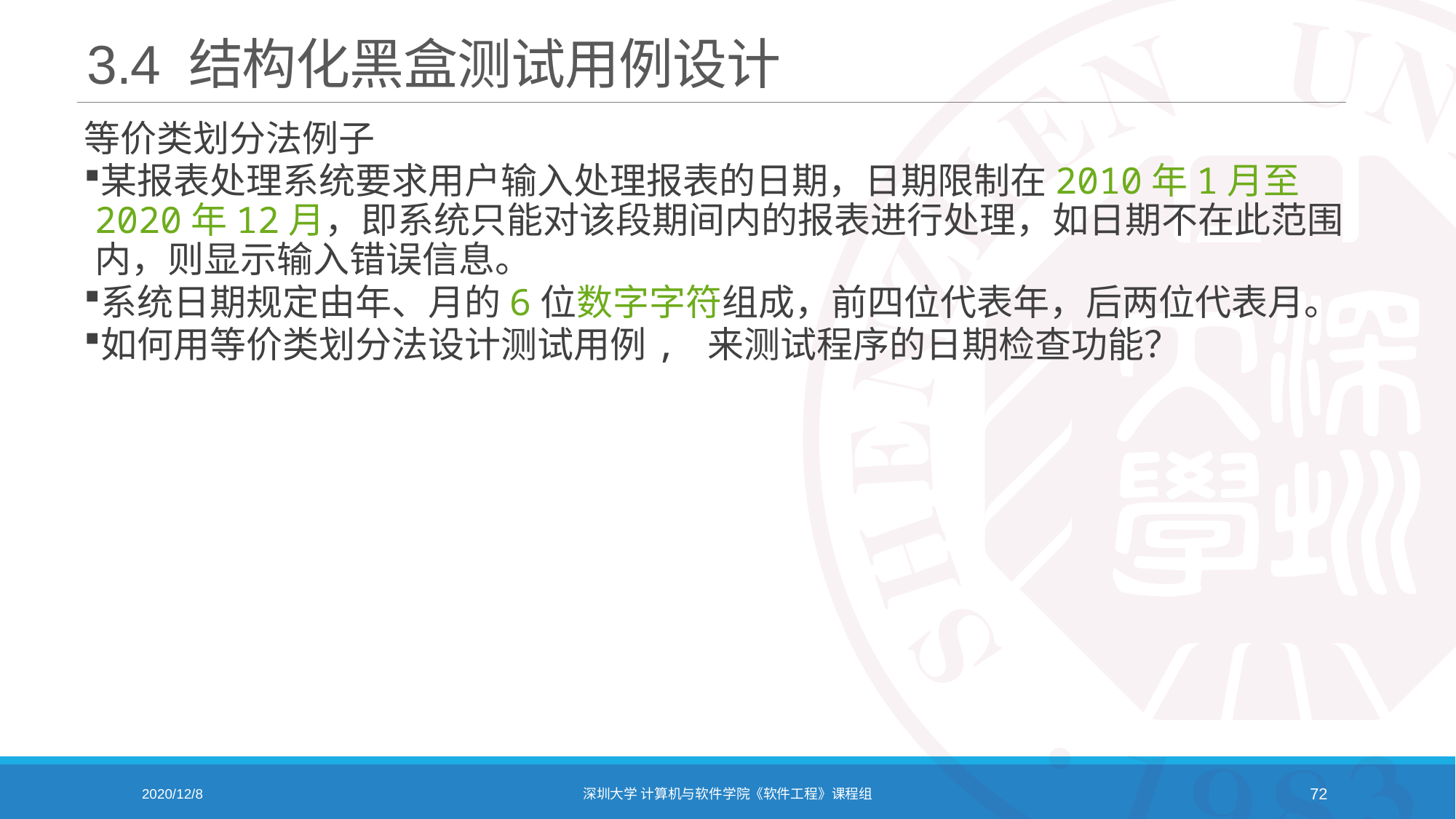

# 3.4 结构化黑盒测试用例设计
等价类划分法例子
某报表处理系统要求用户输入处理报表的日期，日期限制在2010年1月至2020年12月，即系统只能对该段期间内的报表进行处理，如日期不在此范围内，则显示输入错误信息。
系统日期规定由年、月的6位数字字符组成，前四位代表年，后两位代表月。
如何用等价类划分法设计测试用例, 来测试程序的日期检查功能？

2020/12/8
深圳大学 计算机与软件学院《软件工程》课程组
72